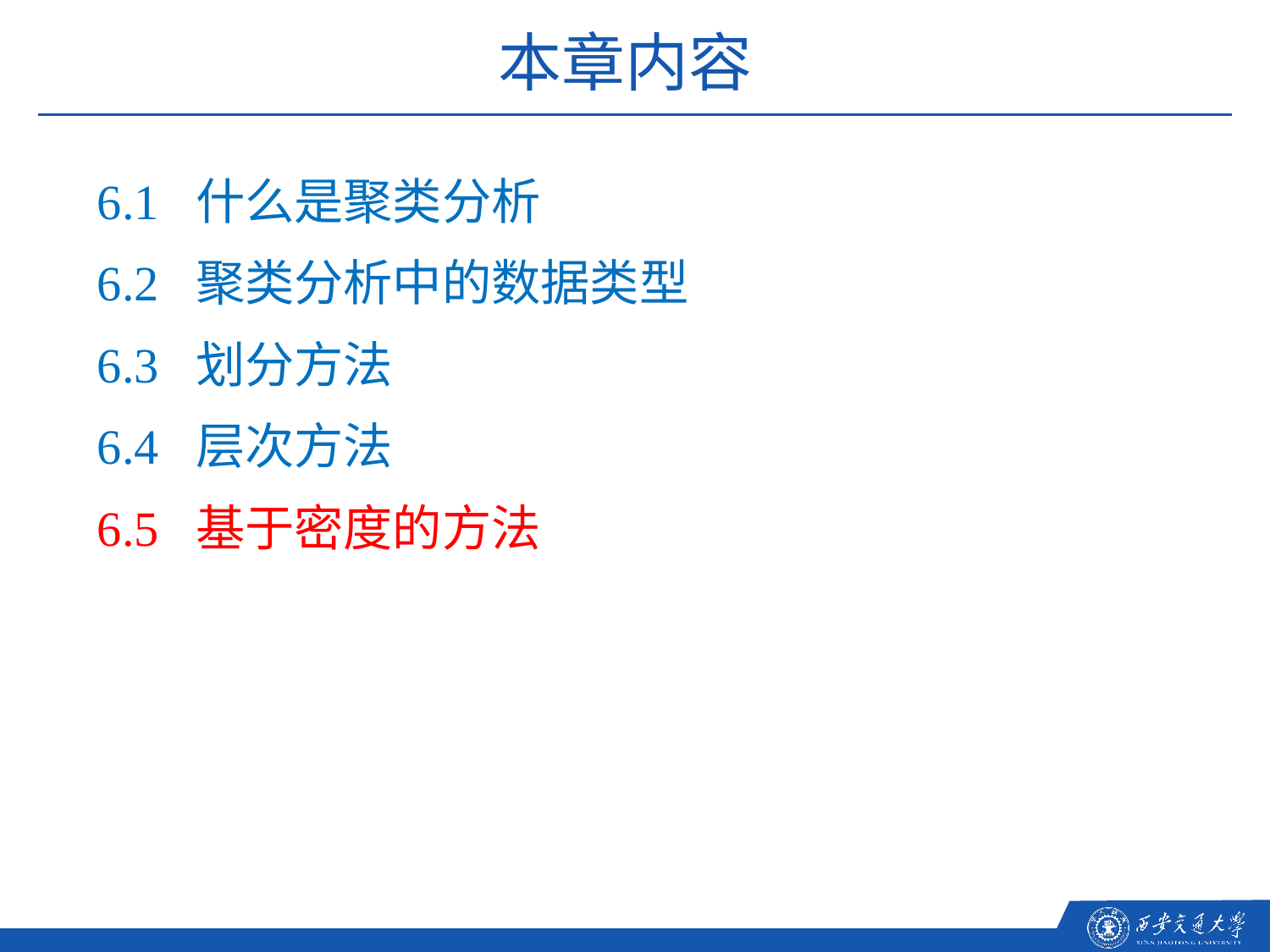

本章内容
6.1  什么是聚类分析
6.2  聚类分析中的数据类型
6.3  划分方法
6.4  层次方法
6.5  基于密度的方法